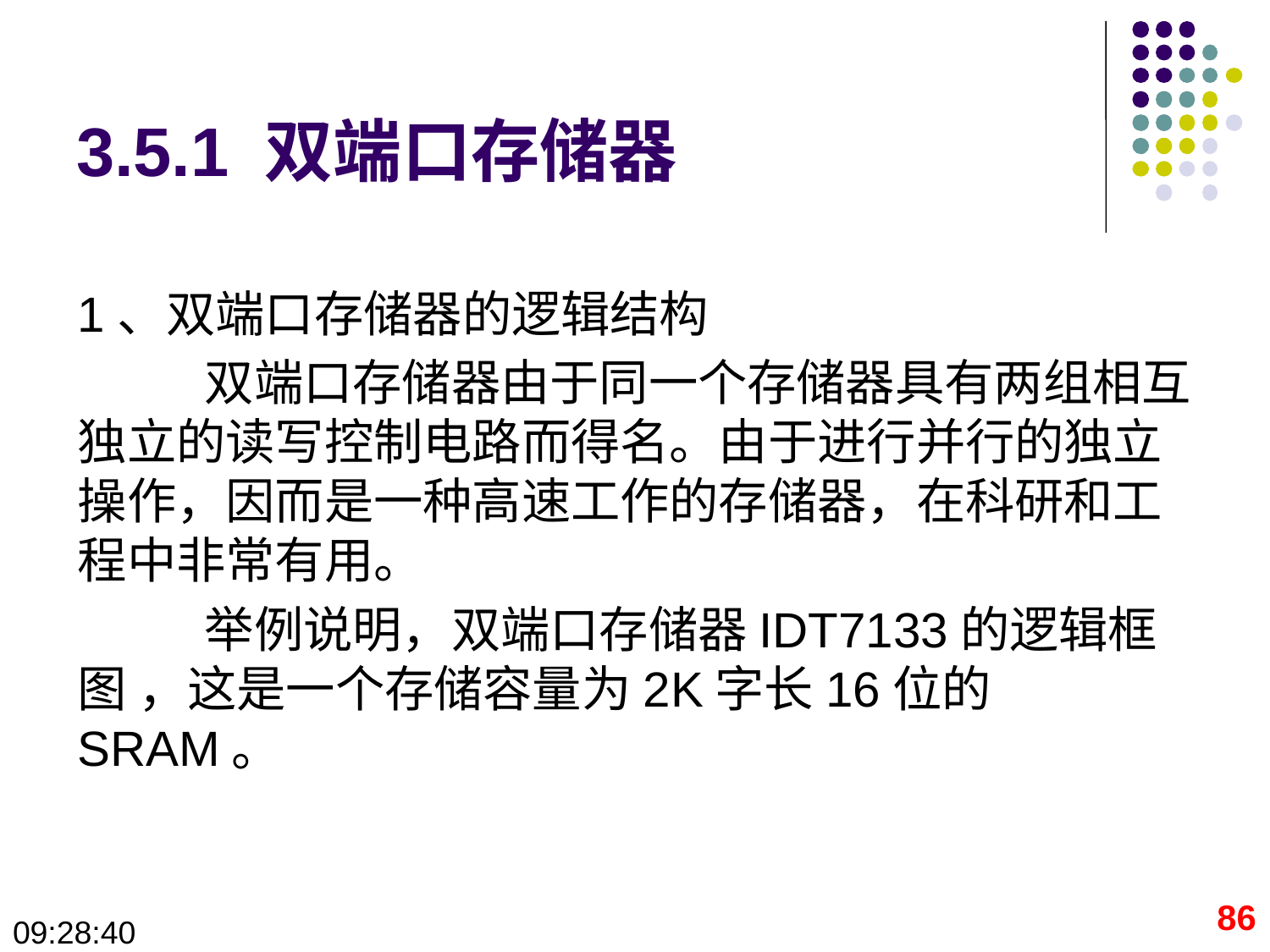

# 3.5.1 双端口存储器
1、双端口存储器的逻辑结构
	双端口存储器由于同一个存储器具有两组相互独立的读写控制电路而得名。由于进行并行的独立操作，因而是一种高速工作的存储器，在科研和工程中非常有用。
	举例说明，双端口存储器IDT7133的逻辑框图 ，这是一个存储容量为2K字长16位的SRAM。
86
09:28:40